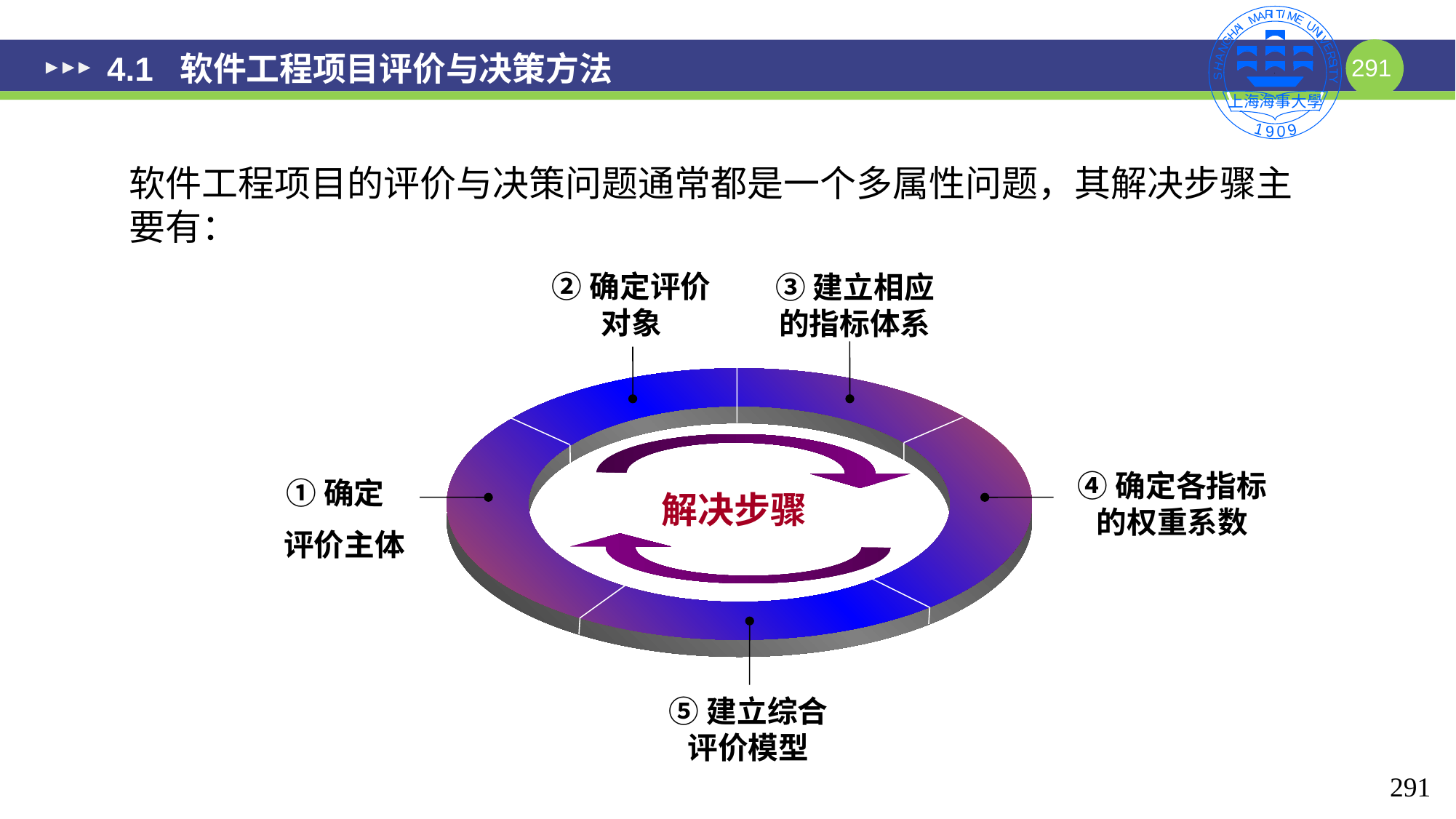

# 4.1  软件工程项目评价与决策方法
软件工程项目的评价与决策问题通常都是一个多属性问题，其解决步骤主要有：
②确定评价对象
③建立相应的指标体系

④确定各指标的权重系数
①确定
评价主体
解决步骤

⑤建立综合评价模型
291
291